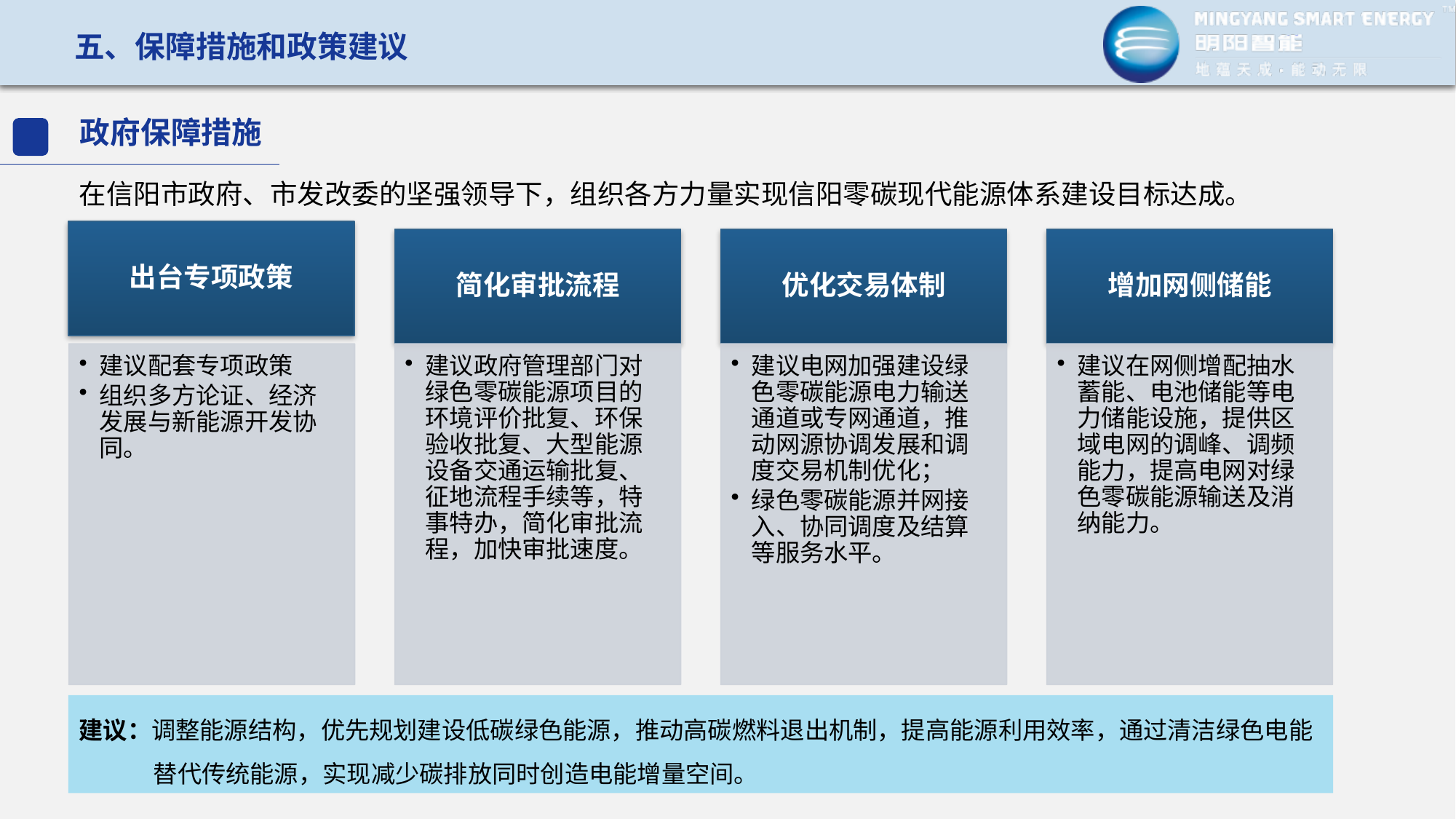

五、保障措施和政策建议
政府保障措施

在信阳市政府、市发改委的坚强领导下，组织各方力量实现信阳零碳现代能源体系建设目标达成。
出台专项政策
建议配套专项政策
组织多方论证、经济发展与新能源开发协同。
简化审批流程
建议政府管理部门对绿色零碳能源项目的环境评价批复、环保验收批复、大型能源设备交通运输批复、征地流程手续等，特事特办，简化审批流程，加快审批速度。
优化交易体制
建议电网加强建设绿色零碳能源电力输送通道或专网通道，推动网源协调发展和调度交易机制优化；
绿色零碳能源并网接入、协同调度及结算等服务水平。
增加网侧储能
建议在网侧增配抽水蓄能、电池储能等电力储能设施，提供区域电网的调峰、调频能力，提高电网对绿色零碳能源输送及消纳能力。
建议：调整能源结构，优先规划建设低碳绿色能源，推动高碳燃料退出机制，提高能源利用效率，通过清洁绿色电能替代传统能源，实现减少碳排放同时创造电能增量空间。